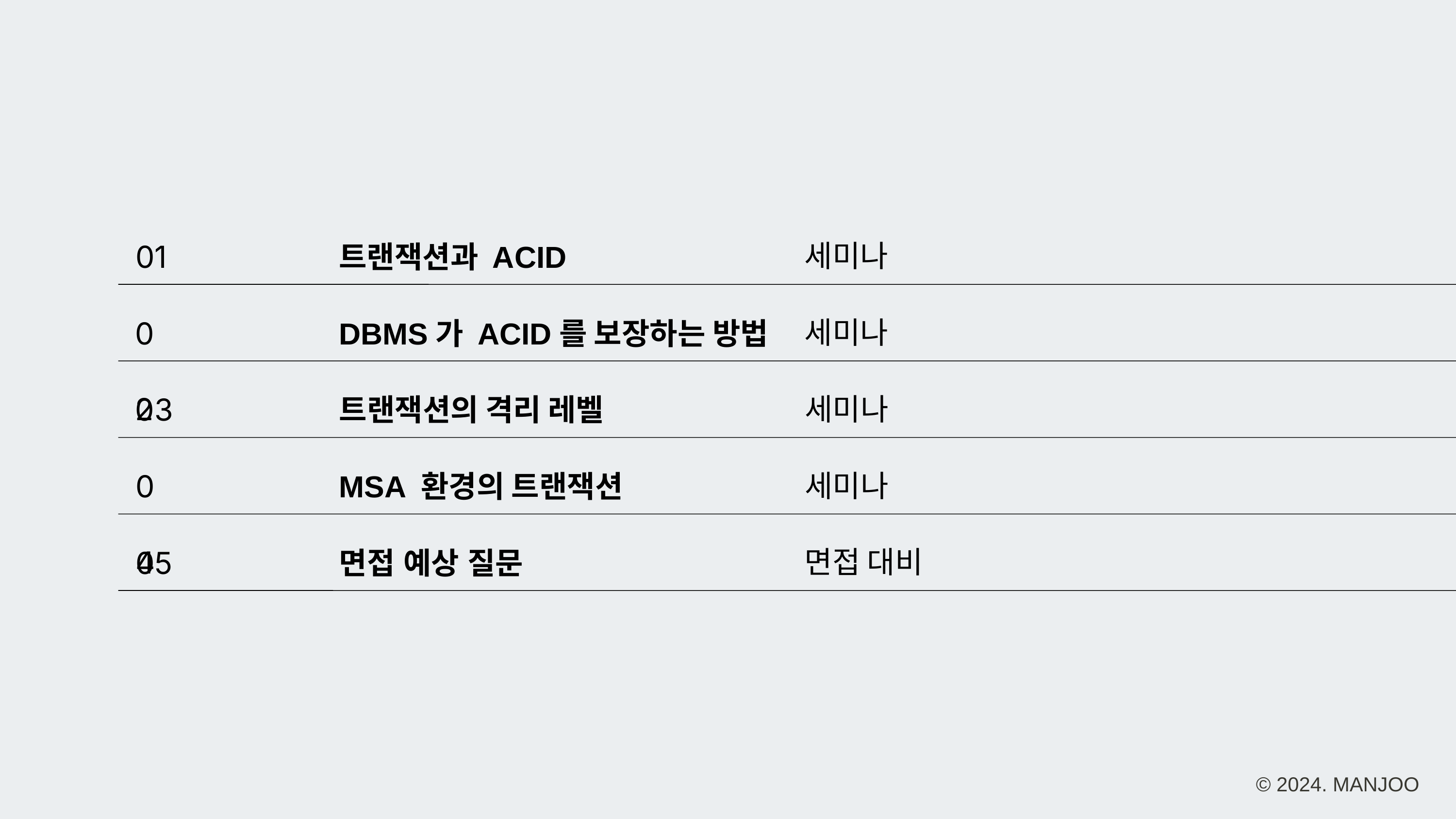

세미나
01
트랜잭션과 ACID
세미나
DBMS가 ACID를 보장하는 방법
02

세미나
03
트랜잭션의 격리 레벨

세미나
MSA 환경의 트랜잭션
04

면접 대비

05
면접 예상 질문

© 2024. MANJOO